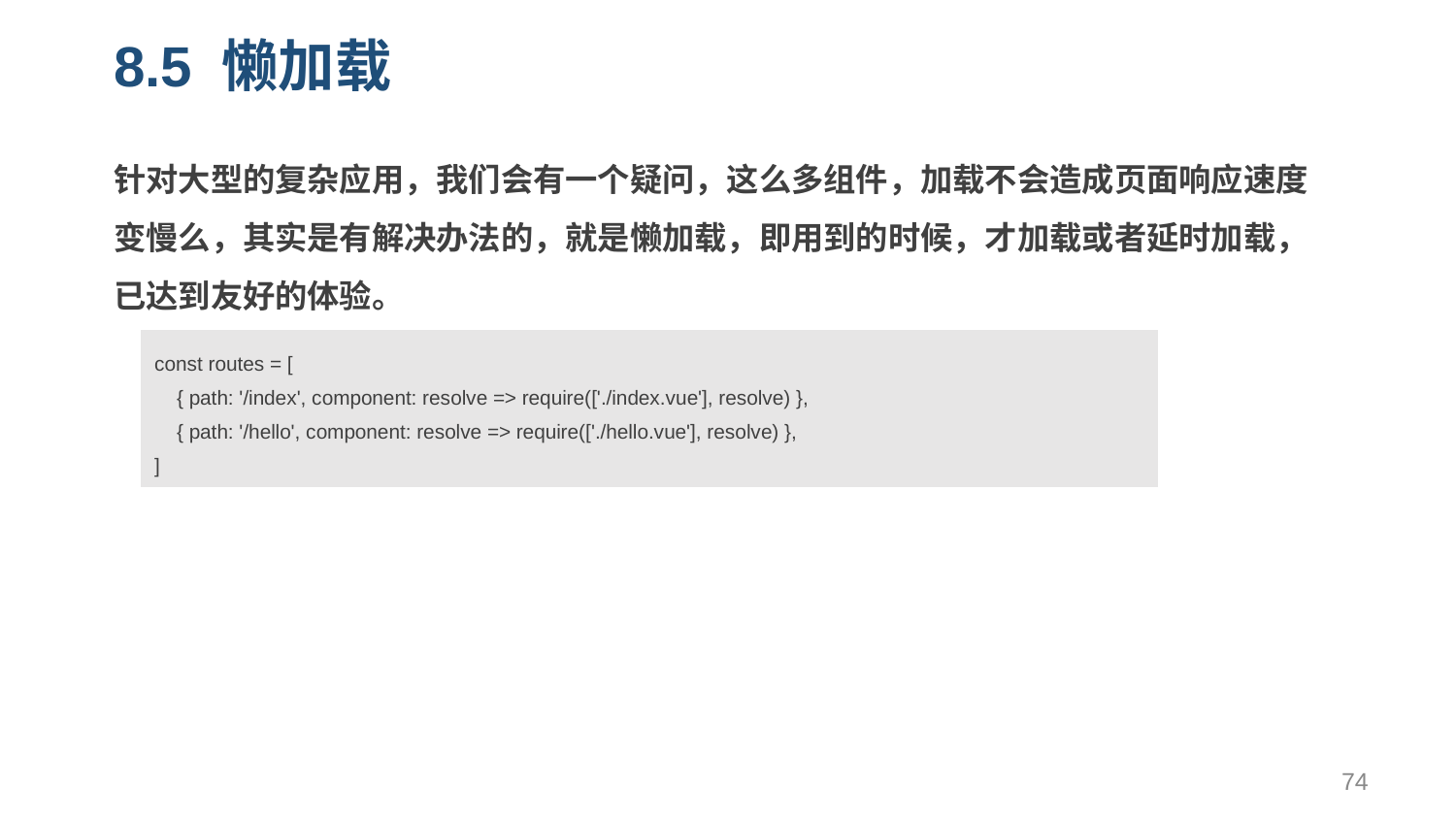

# 8.5 懒加载
针对大型的复杂应用，我们会有一个疑问，这么多组件，加载不会造成页面响应速度变慢么，其实是有解决办法的，就是懒加载，即用到的时候，才加载或者延时加载，已达到友好的体验。

| const routes = [ { path: '/index', component: resolve => require(['./index.vue'], resolve) }, { path: '/hello', component: resolve => require(['./hello.vue'], resolve) }, ] |
| --- |
74